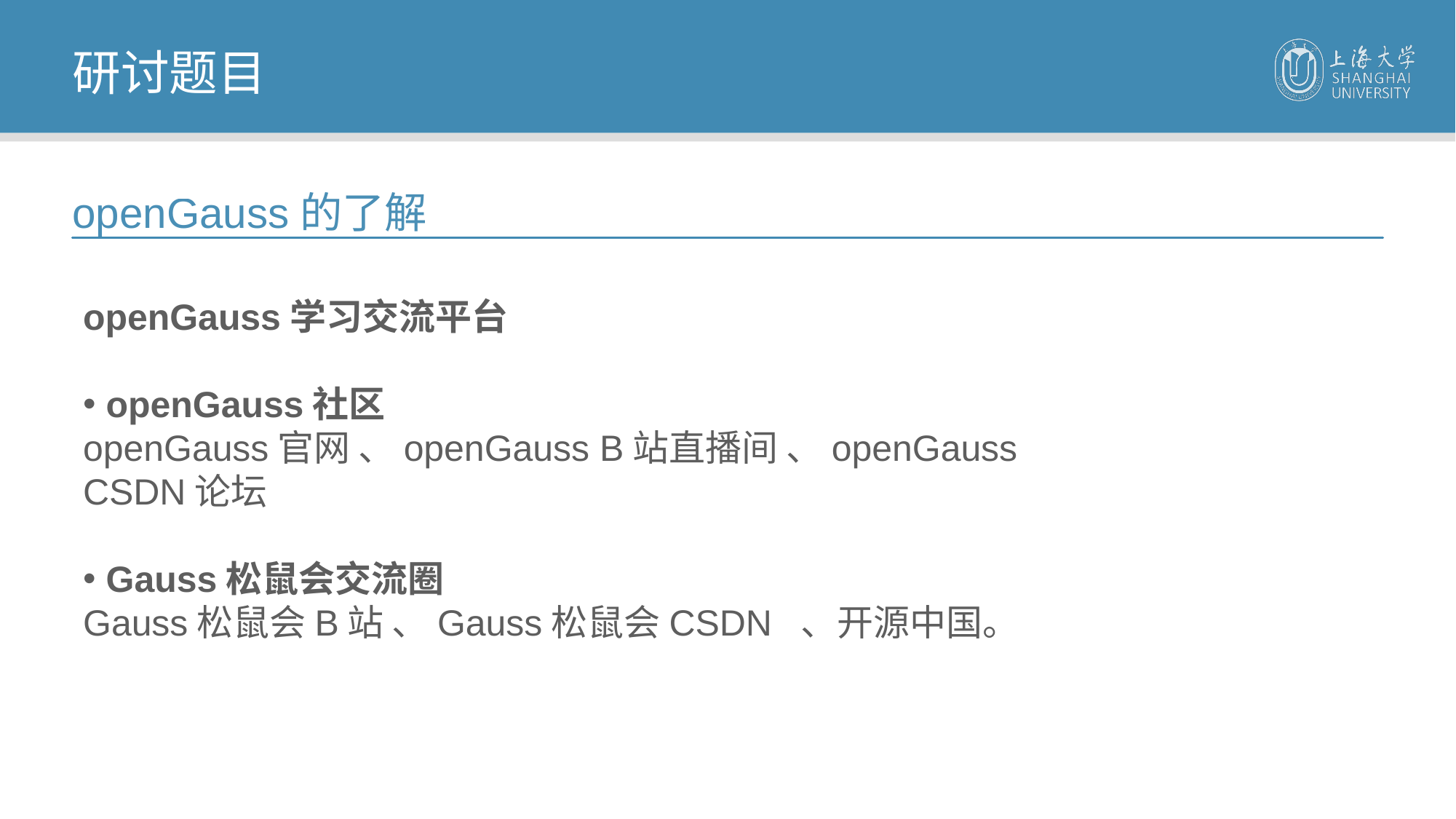

研讨题目
openGauss的了解
openGauss学习交流平台

 openGauss社区
openGauss官网 、openGauss B站直播间 、openGauss CSDN论坛

 Gauss松鼠会交流圈
Gauss松鼠会B站 、Gauss松鼠会CSDN  、开源中国。